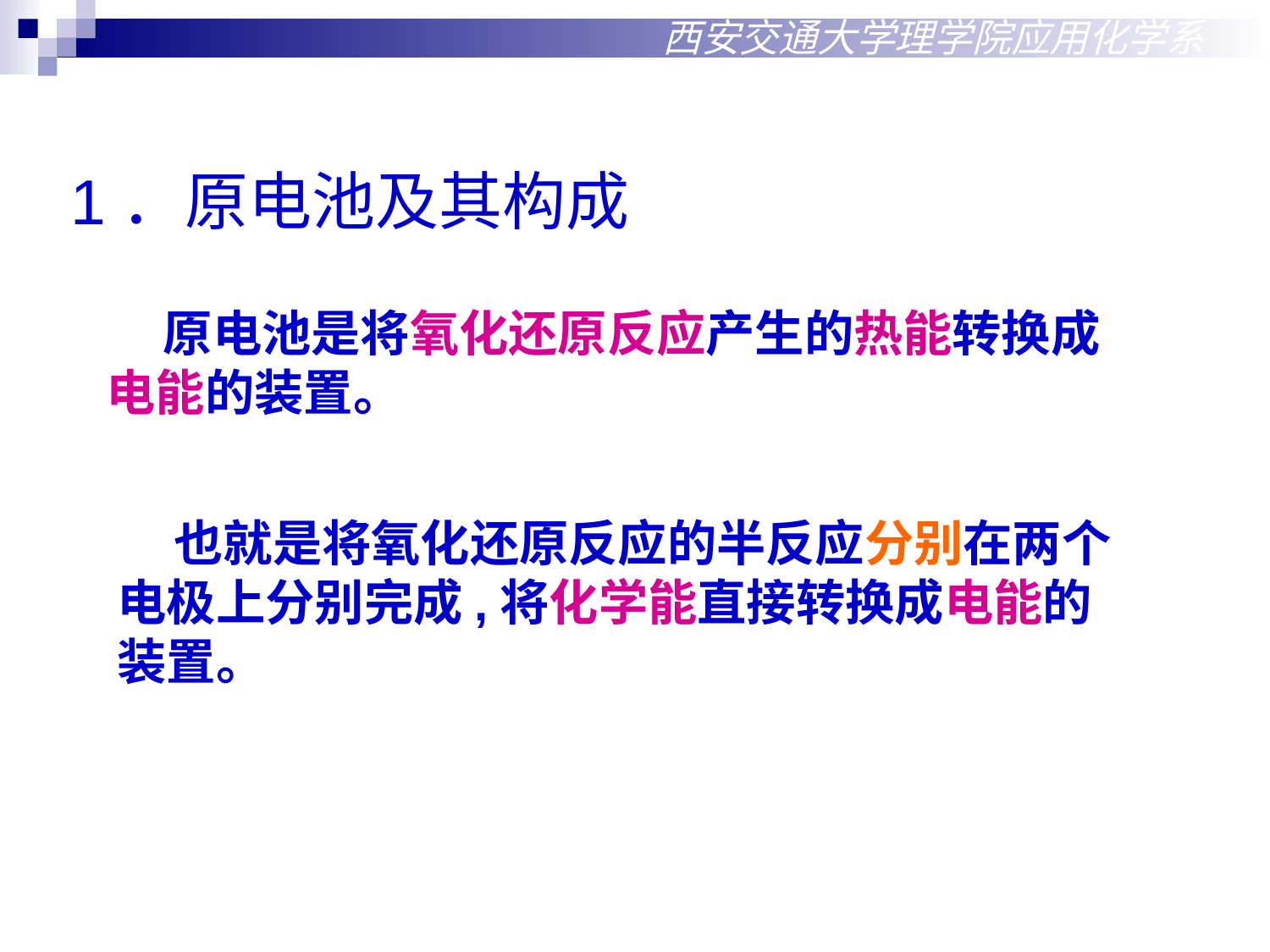

西安交通大学理学院应用化学系
1．原电池及其构成
    原电池是将氧化还原反应产生的热能转换成电能的装置。
    也就是将氧化还原反应的半反应分别在两个电极上分别完成,将化学能直接转换成电能的装置。